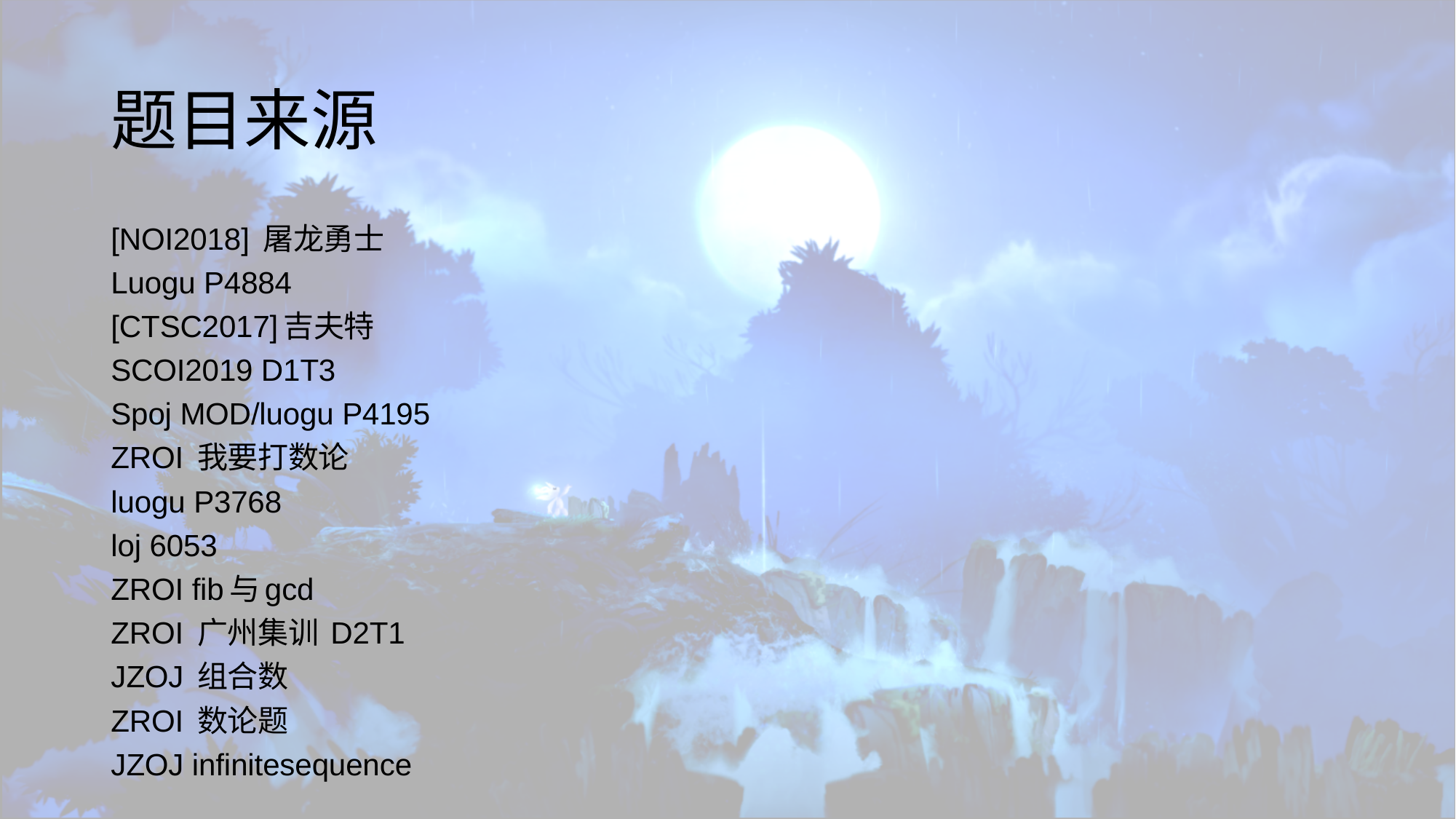

# 题目来源
[NOI2018] 屠龙勇士
Luogu P4884
[CTSC2017]吉夫特
SCOI2019 D1T3
Spoj MOD/luogu P4195
ZROI 我要打数论
luogu P3768
loj 6053
ZROI fib与gcd
ZROI 广州集训 D2T1
JZOJ 组合数
ZROI 数论题
JZOJ infinitesequence